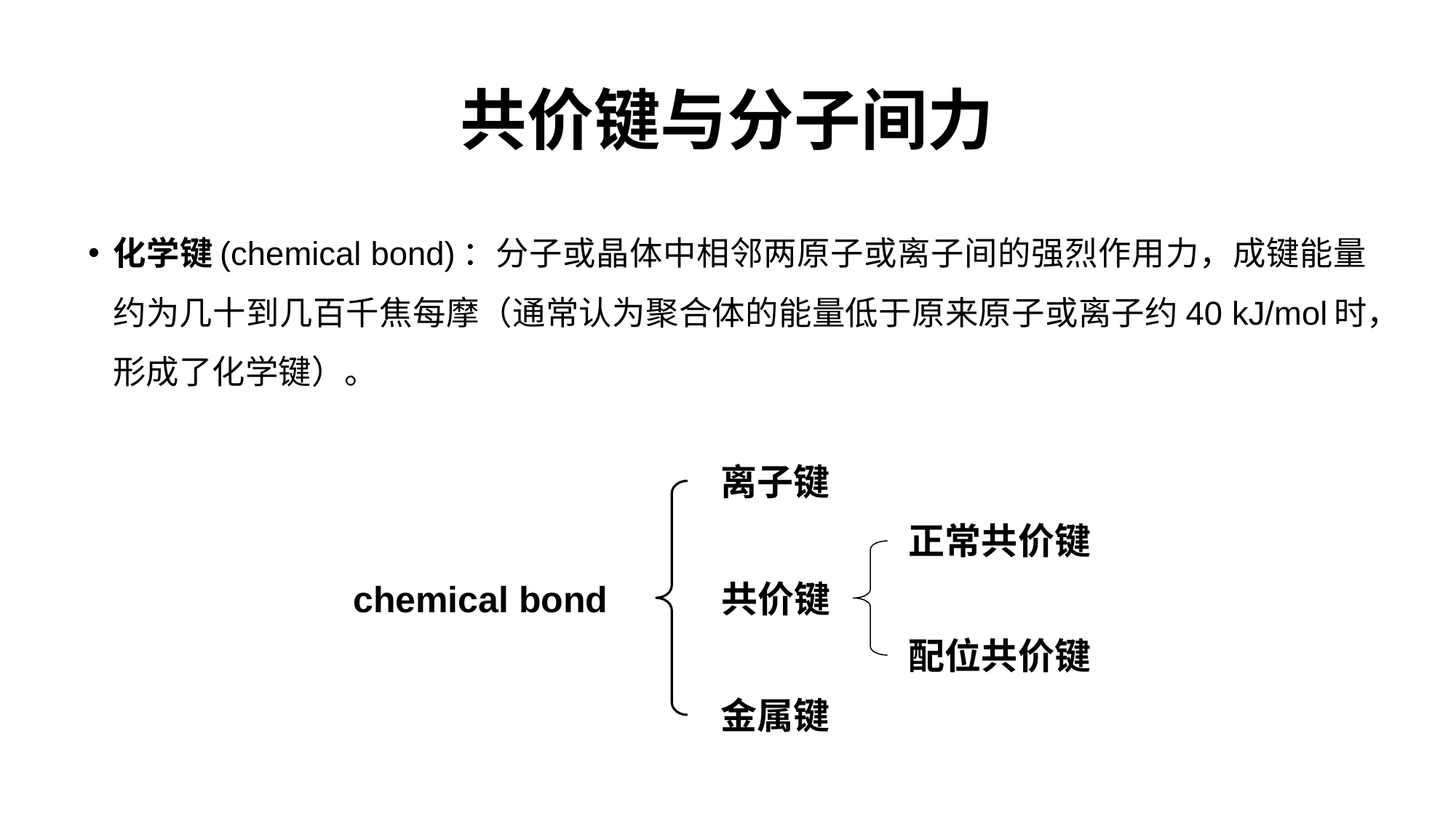

# 共价键与分子间力
化学键(chemical bond)：分子或晶体中相邻两原子或离子间的强烈作用力，成键能量约为几十到几百千焦每摩（通常认为聚合体的能量低于原来原子或离子约40 kJ/mol时，形成了化学键）。
离子键

chemical bond
金属键
正常共价键

配位共价键
共价键